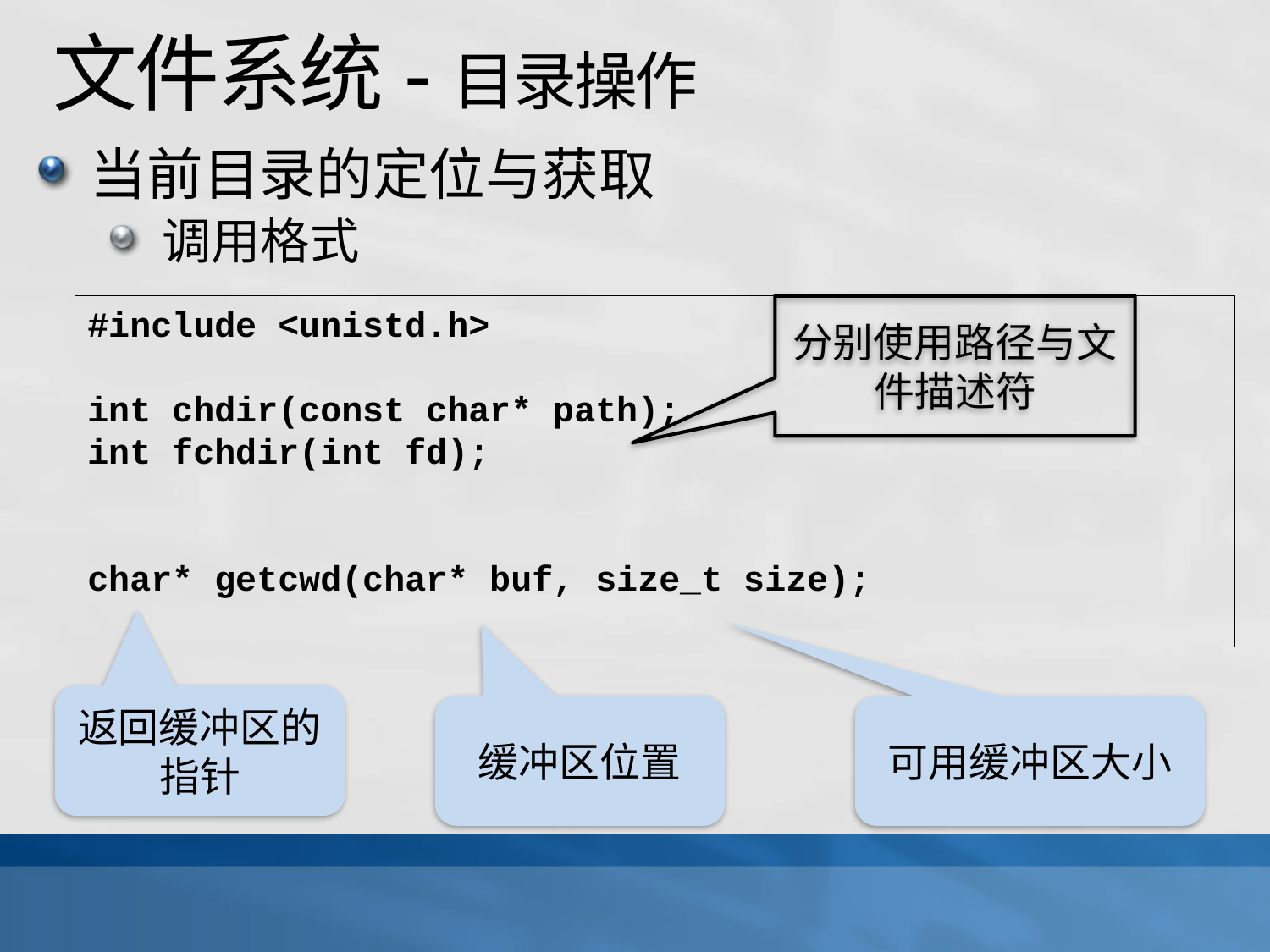

# 文件系统-目录操作
当前目录的定位与获取
调用格式

#include <unistd.h>

int chdir(const char* path);
int fchdir(int fd);

char* getcwd(char* buf, size_t size);

分别使用路径与文件描述符
返回缓冲区的指针
缓冲区位置
可用缓冲区大小